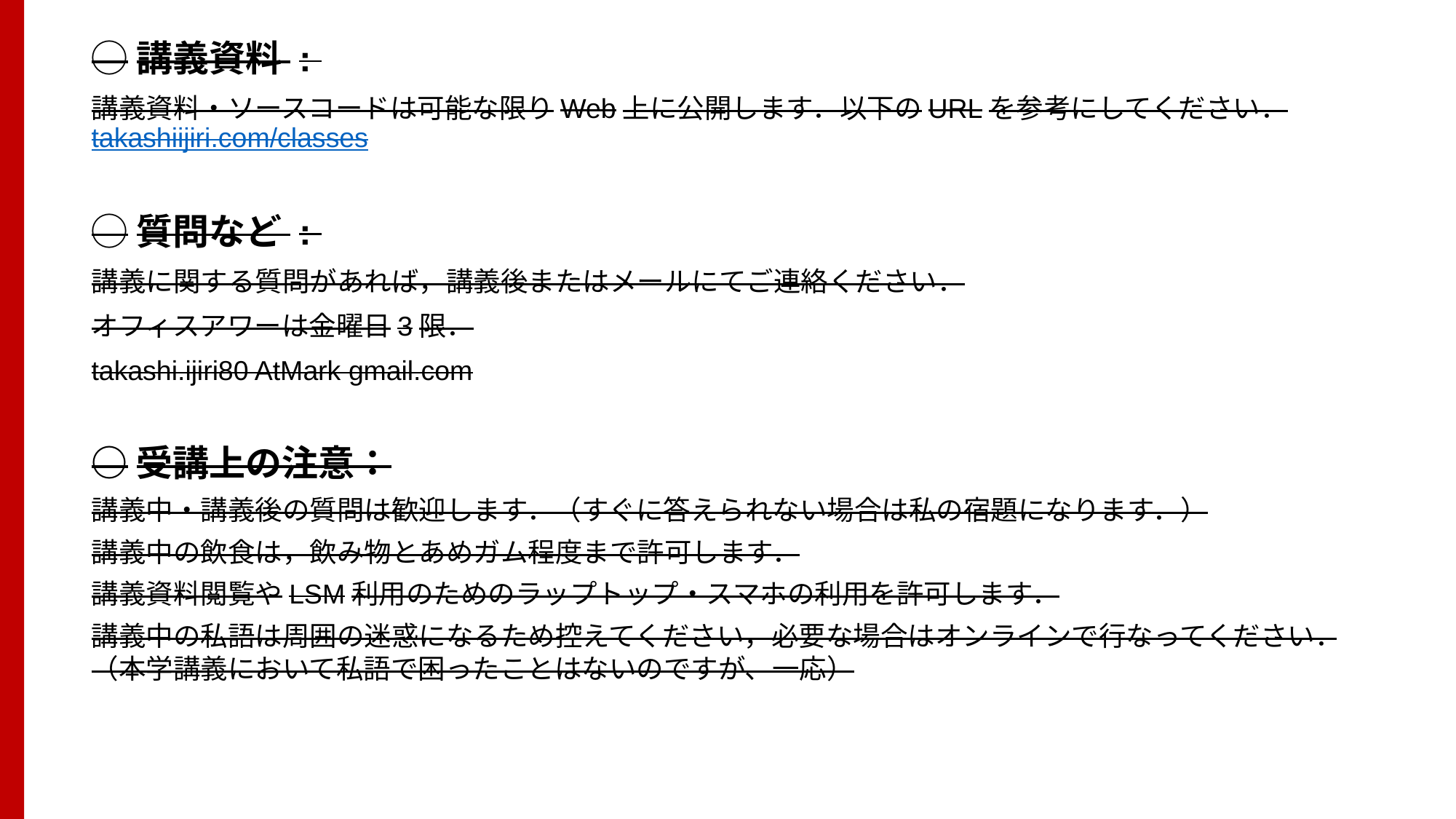

◯講義資料 :
講義資料・ソースコードは可能な限りWeb上に公開します．以下のURLを参考にしてください．takashiijiri.com/classes

◯質問など :
講義に関する質問があれば，講義後またはメールにてご連絡ください．
オフィスアワーは金曜日3限．
takashi.ijiri80 AtMark gmail.com

○受講上の注意：
講義中・講義後の質問は歓迎します．（すぐに答えられない場合は私の宿題になります．）
講義中の飲食は，飲み物とあめガム程度まで許可します．
講義資料閲覧やLSM利用のためのラップトップ・スマホの利用を許可します．
講義中の私語は周囲の迷惑になるため控えてください，必要な場合はオンラインで行なってください．（本学講義において私語で困ったことはないのですが、一応）